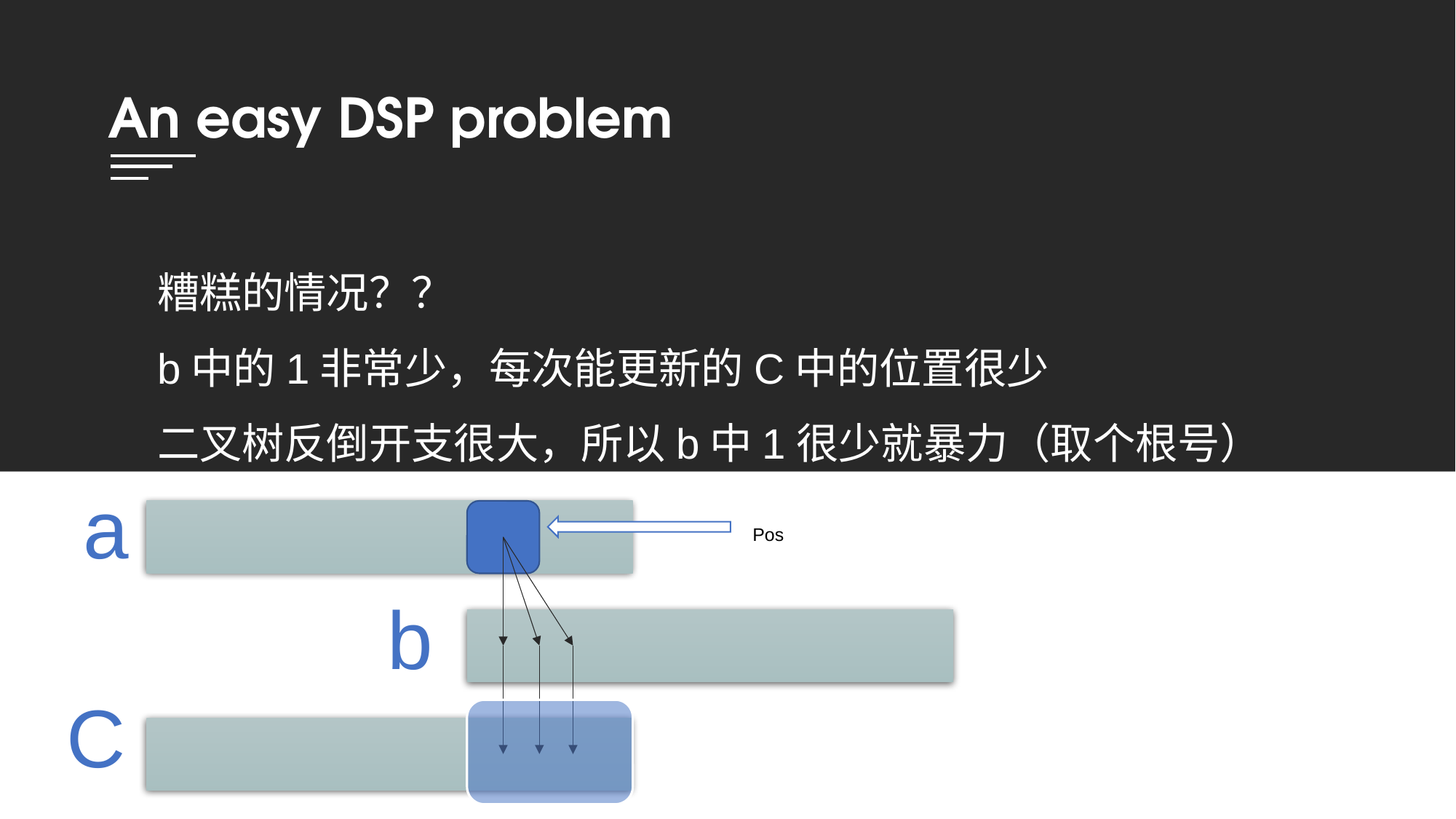

An easy DSP problem
糟糕的情况？？
b中的1非常少，每次能更新的C中的位置很少
二叉树反倒开支很大，所以b中1很少就暴力（取个根号）
a

Pos

b

C